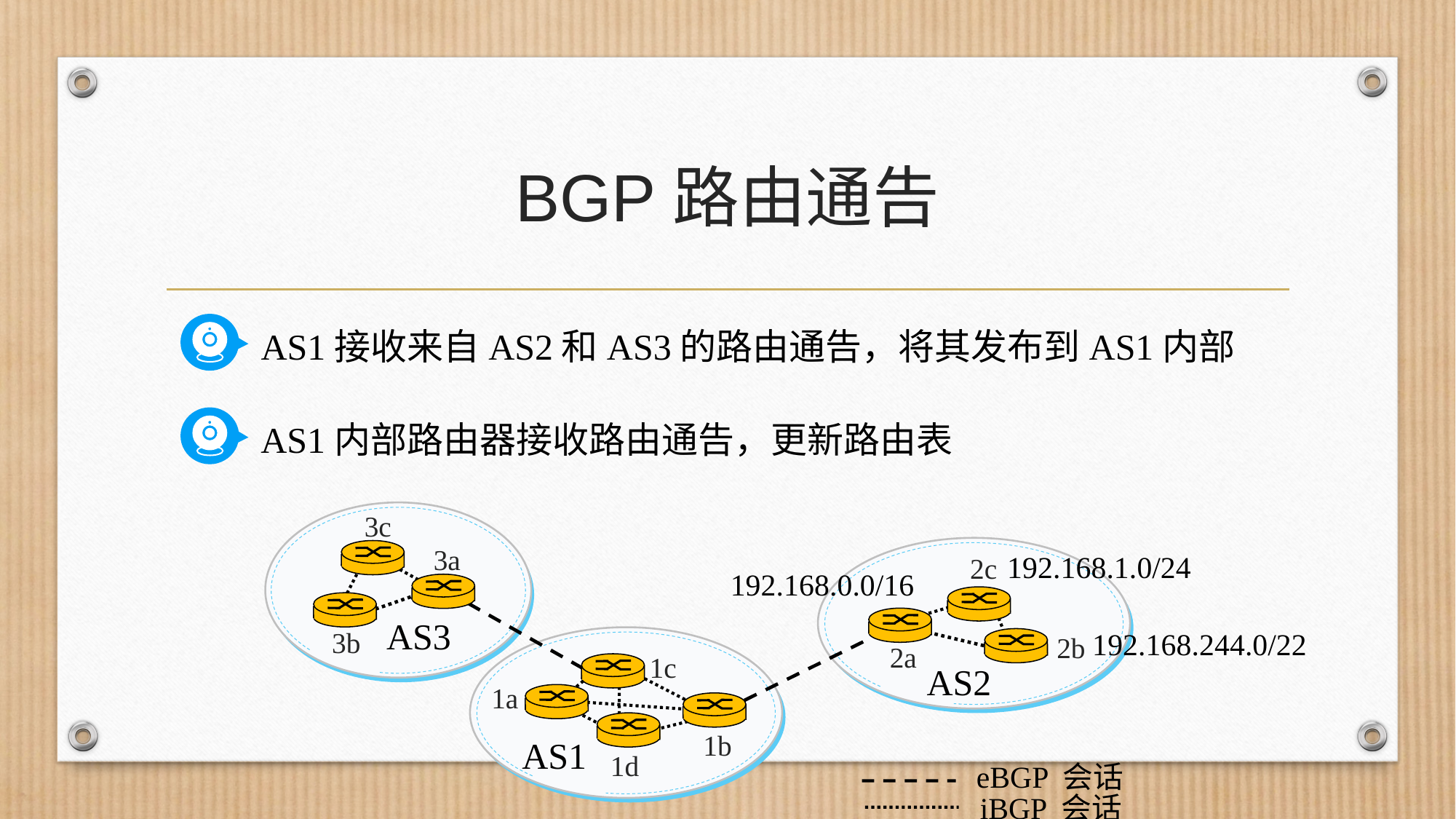

# BGP路由通告

AS1接收来自AS2和AS3的路由通告，将其发布到AS1内部

AS1内部路由器接收路由通告，更新路由表

3c
3a

192.168.1.0/24
2c
192.168.0.0/16

AS3

3b
192.168.244.0/22
2b

2a

1c

AS2
1a

1b
AS1
1d
eBGP 会话

iBGP 会话